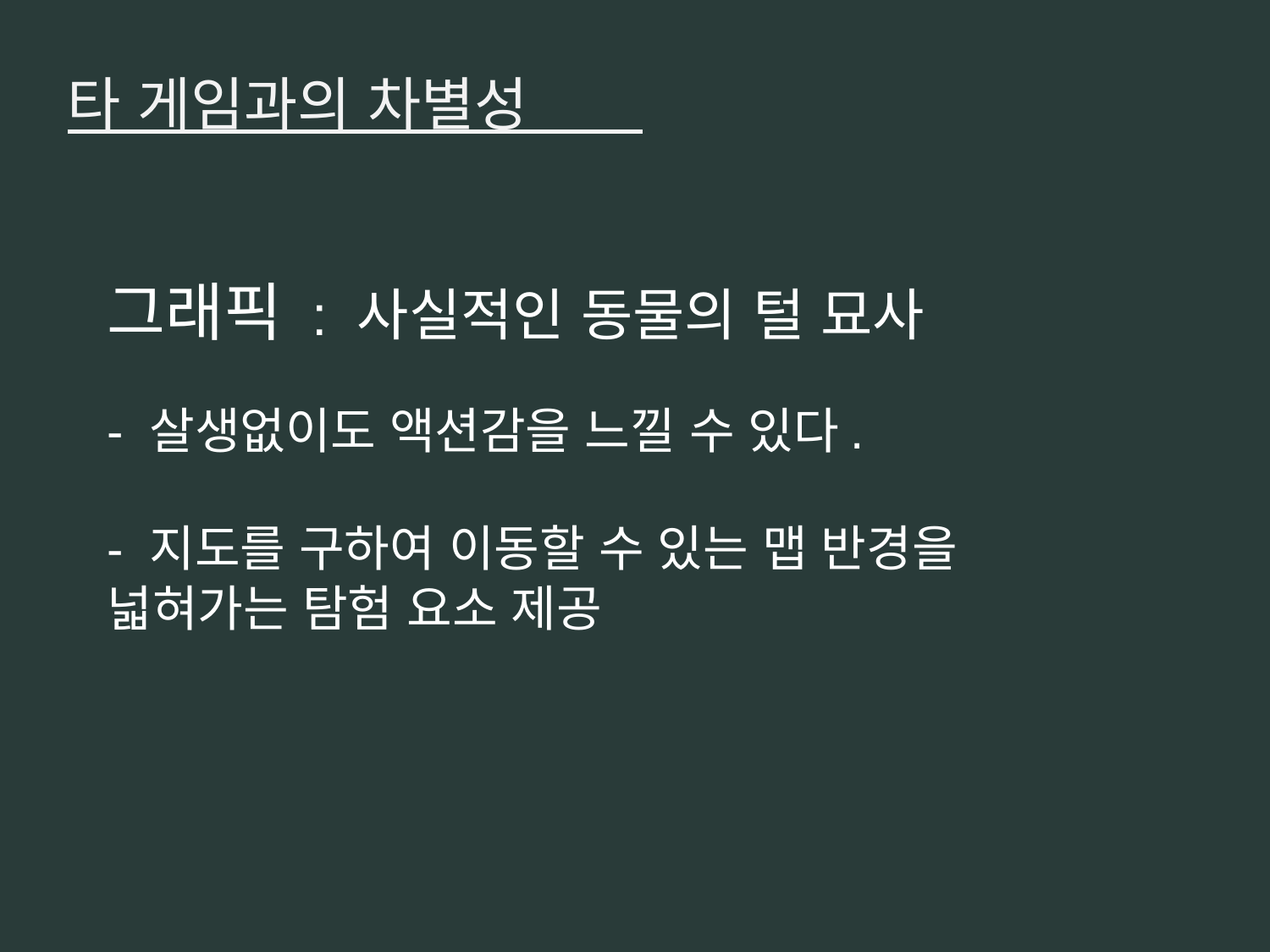

타 게임과의 차별성
그래픽 : 사실적인 동물의 털 묘사

- 살생없이도 액션감을 느낄 수 있다.

- 지도를 구하여 이동할 수 있는 맵 반경을
넓혀가는 탐험 요소 제공